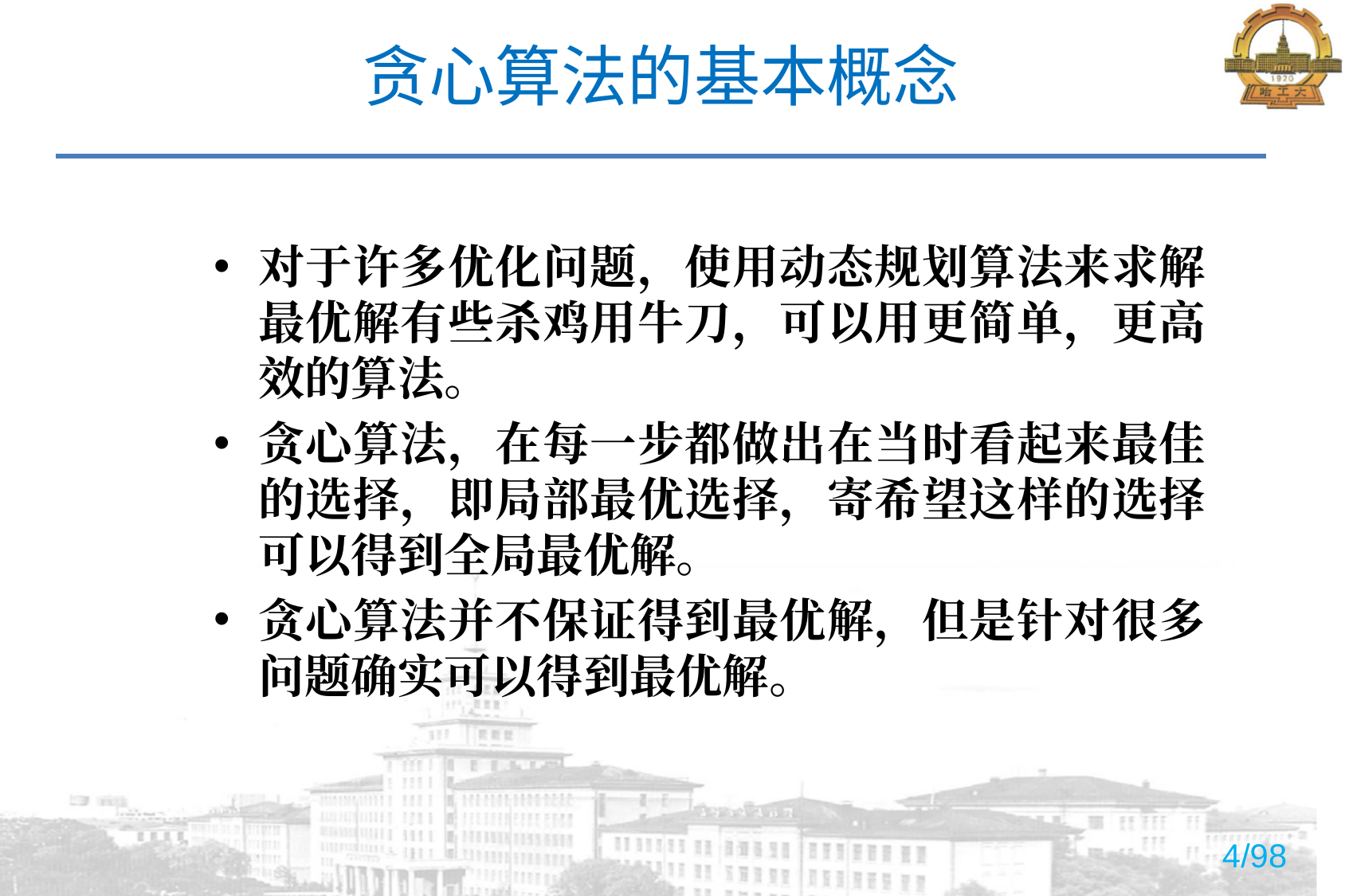

# 贪心算法的基本概念
对于许多优化问题，使用动态规划算法来求解最优解有些杀鸡用牛刀，可以用更简单，更高效的算法。
贪心算法，在每一步都做出在当时看起来最佳的选择，即局部最优选择，寄希望这样的选择可以得到全局最优解。
贪心算法并不保证得到最优解，但是针对很多问题确实可以得到最优解。